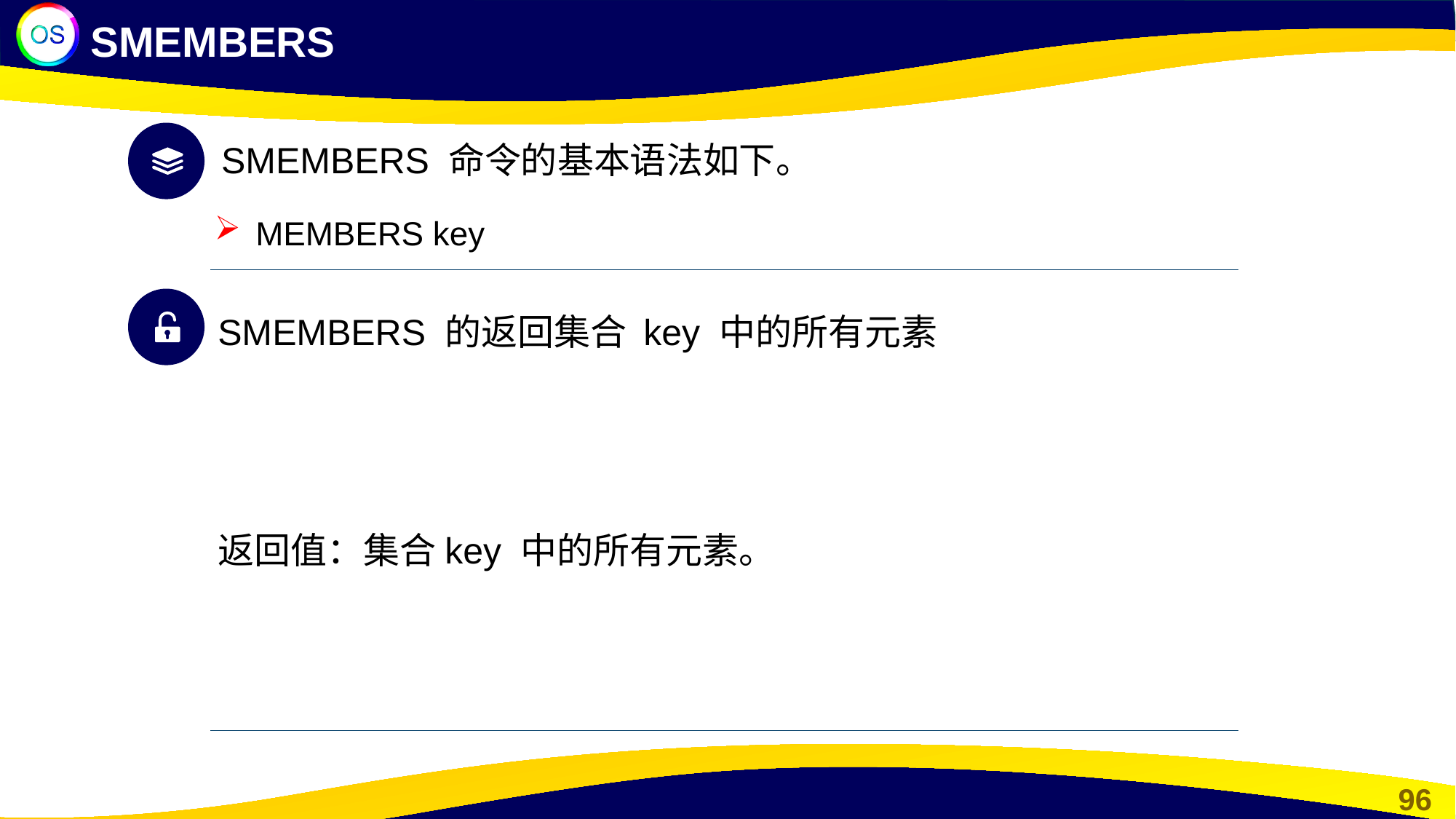

SMEMBERS

SMEMBERS 命令的基本语法如下。

MEMBERS key

SMEMBERS 的返回集合 key 中的所有元素

返回值：集合key 中的所有元素。